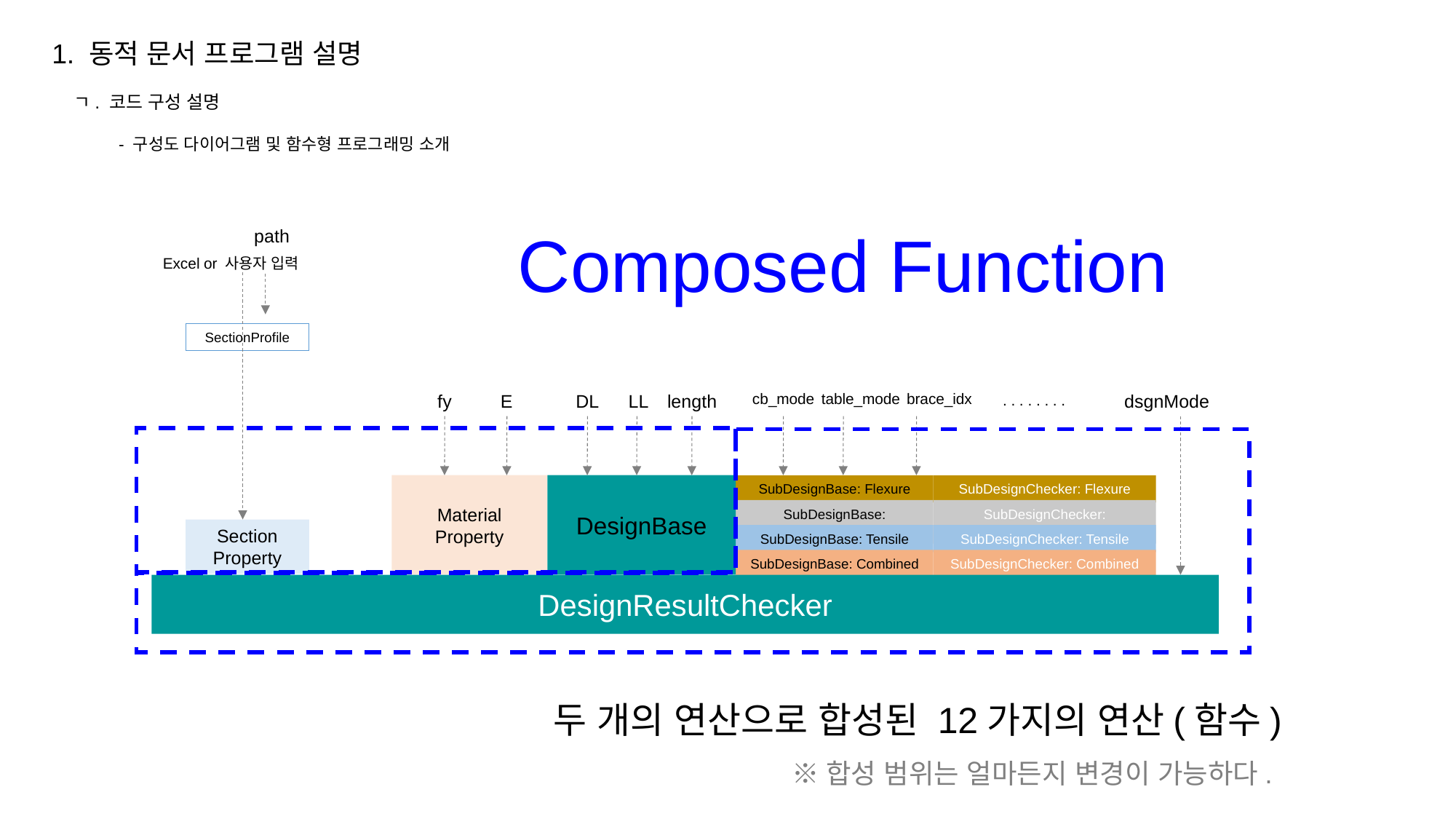

1. 동적 문서 프로그램 설명
ㄱ. 코드 구성 설명
- 구성도 다이어그램 및 함수형 프로그래밍 소개
Composed Function
path
Excel or 사용자 입력
SectionProfile
fy
E
DL
LL
length
cb_mode
table_mode
brace_idx
dsgnMode
. . . . . . . .

Material
Property
DesignBase
SubDesignBase: Flexure
SubDesignChecker: Flexure
SubDesignBase: Compressure
SubDesignChecker: Compressure
Section
Property
SubDesignBase: Tensile
SubDesignChecker: Tensile
SubDesignBase: Combined
SubDesignChecker: Combined
DesignResultChecker
※합성 범위는 얼마든지 변경이 가능하다.
두 개의 연산으로 합성된 12가지의 연산(함수)